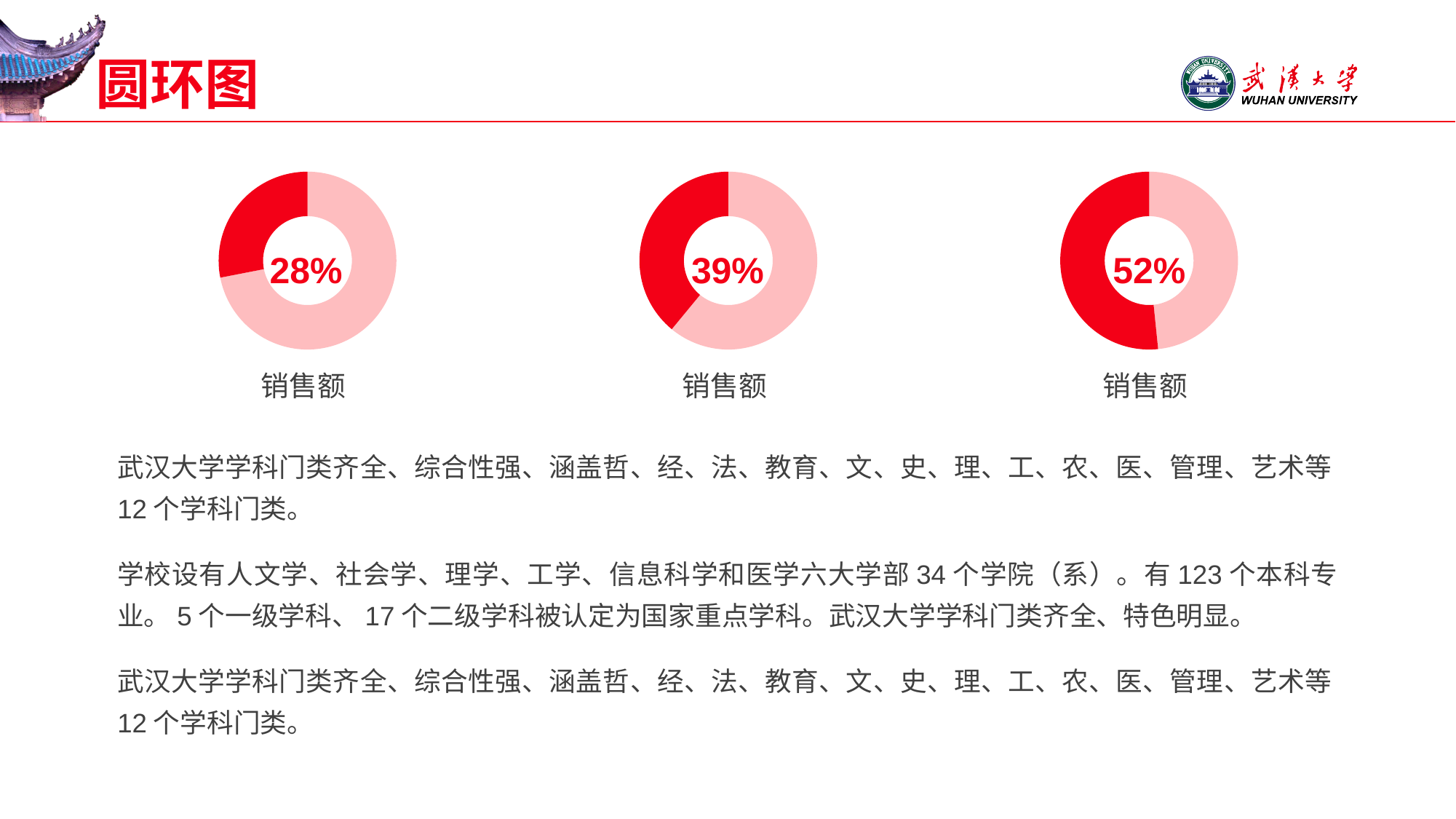

# 圆环图

### Chart:

| Category | 销售额 |
|---|---|
| 第一季度 | 8.2 |
| 第二季度 | 3.2 |

### Chart:

| Category | 销售额 |
|---|---|
| 第一季度 | 5.0 |
| 第二季度 | 3.2 |

### Chart:

| Category | 销售额 |
|---|---|
| 第一季度 | 3.0 |
| 第二季度 | 3.2 |
28%
39%
52%
武汉大学学科门类齐全、综合性强、涵盖哲、经、法、教育、文、史、理、工、农、医、管理、艺术等12个学科门类。
学校设有人文学、社会学、理学、工学、信息科学和医学六大学部34个学院（系）。有123个本科专业。5个一级学科、17个二级学科被认定为国家重点学科。武汉大学学科门类齐全、特色明显。
武汉大学学科门类齐全、综合性强、涵盖哲、经、法、教育、文、史、理、工、农、医、管理、艺术等12个学科门类。